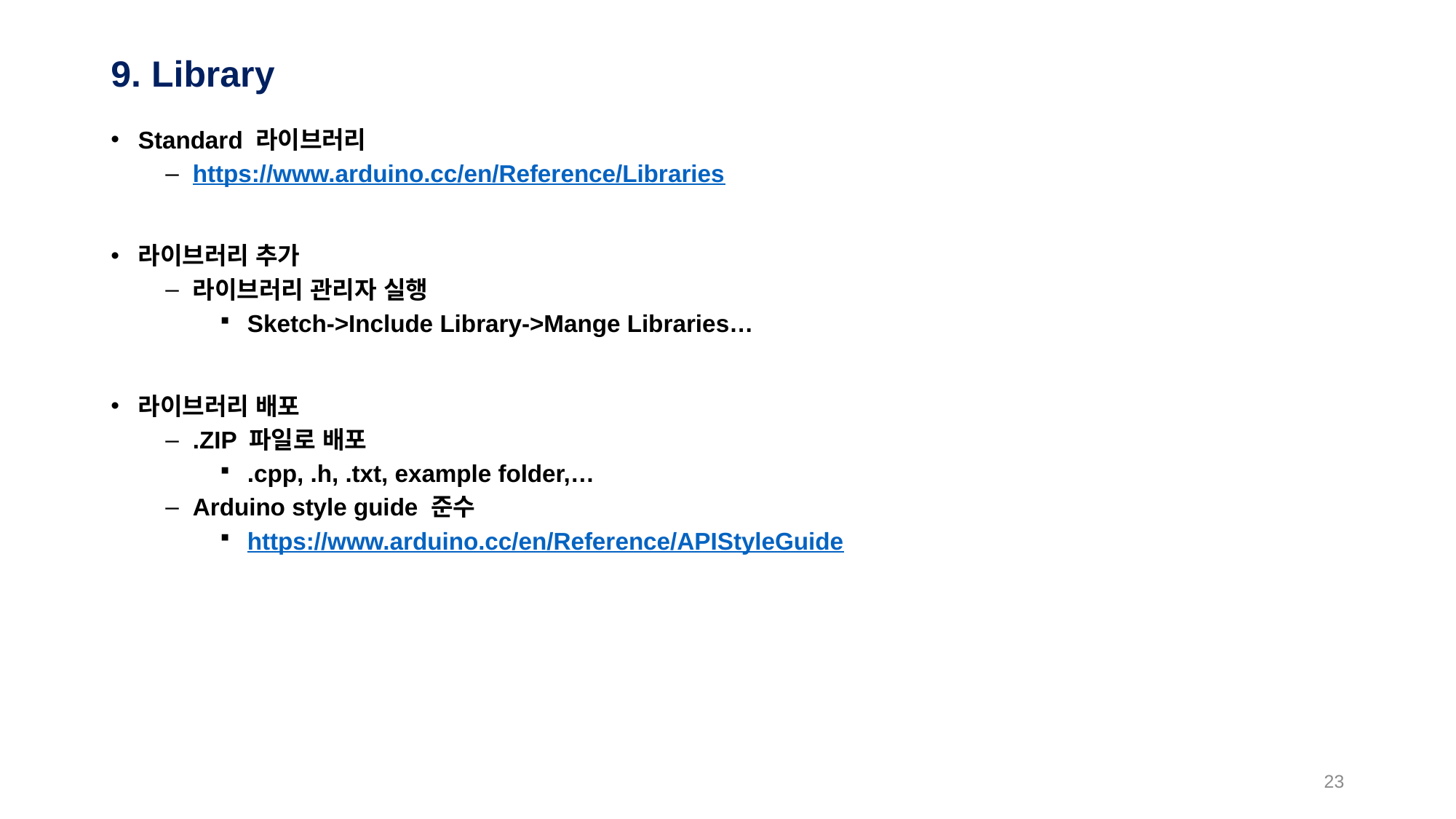

# 9. Library
Standard 라이브러리
https://www.arduino.cc/en/Reference/Libraries

라이브러리 추가
라이브러리 관리자 실행
Sketch->Include Library->Mange Libraries…

라이브러리 배포
.ZIP 파일로 배포
.cpp, .h, .txt, example folder,…
Arduino style guide 준수
https://www.arduino.cc/en/Reference/APIStyleGuide
23